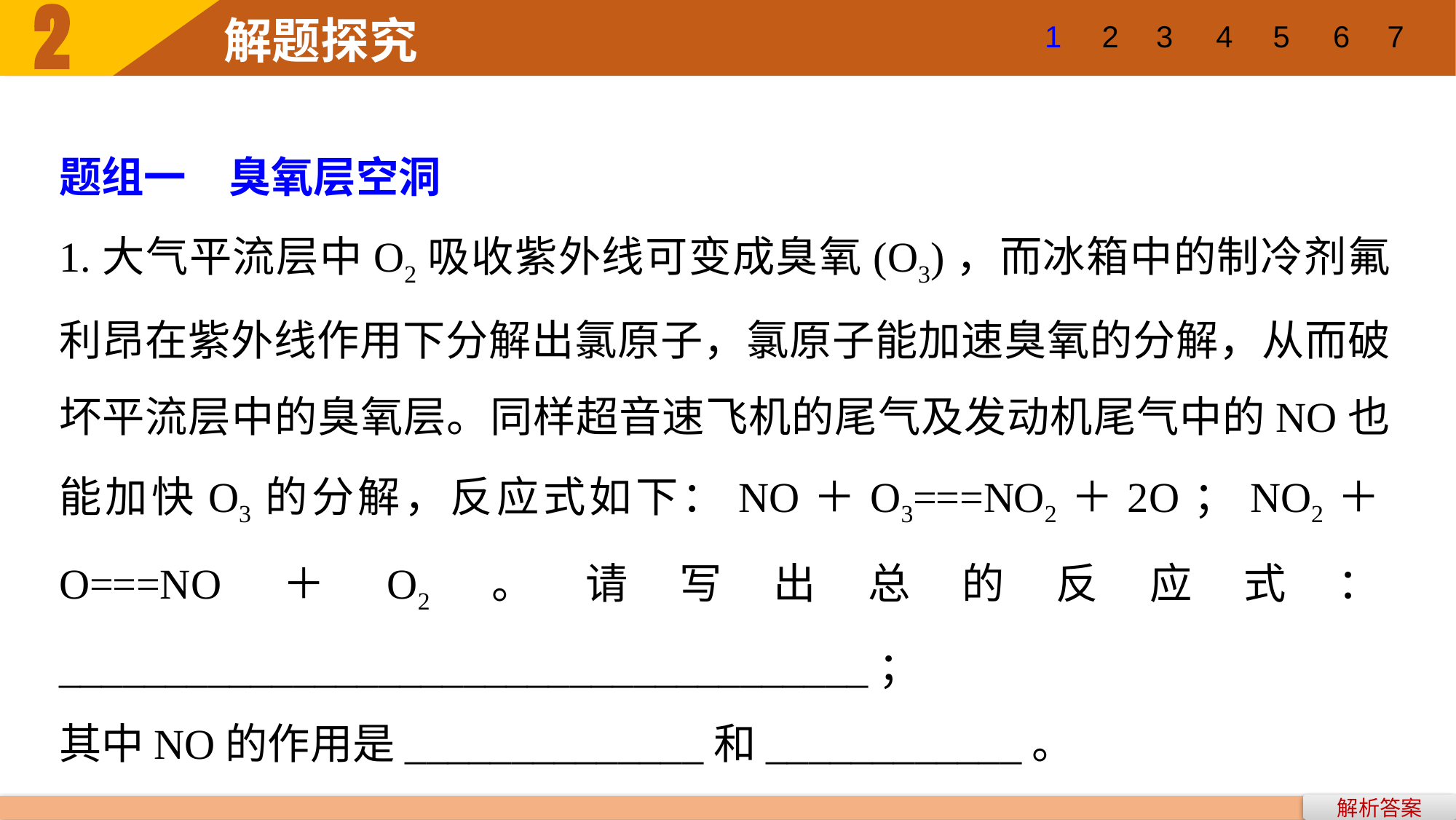

1
2
3
4
5
6
7
题组一　臭氧层空洞
1.大气平流层中O2吸收紫外线可变成臭氧(O3)，而冰箱中的制冷剂氟利昂在紫外线作用下分解出氯原子，氯原子能加速臭氧的分解，从而破坏平流层中的臭氧层。同样超音速飞机的尾气及发动机尾气中的NO也能加快O3的分解，反应式如下：NO＋O3===NO2＋2O；NO2＋O===NO＋O2。请写出总的反应式：______________________________________；
其中NO的作用是______________和____________。
解析答案